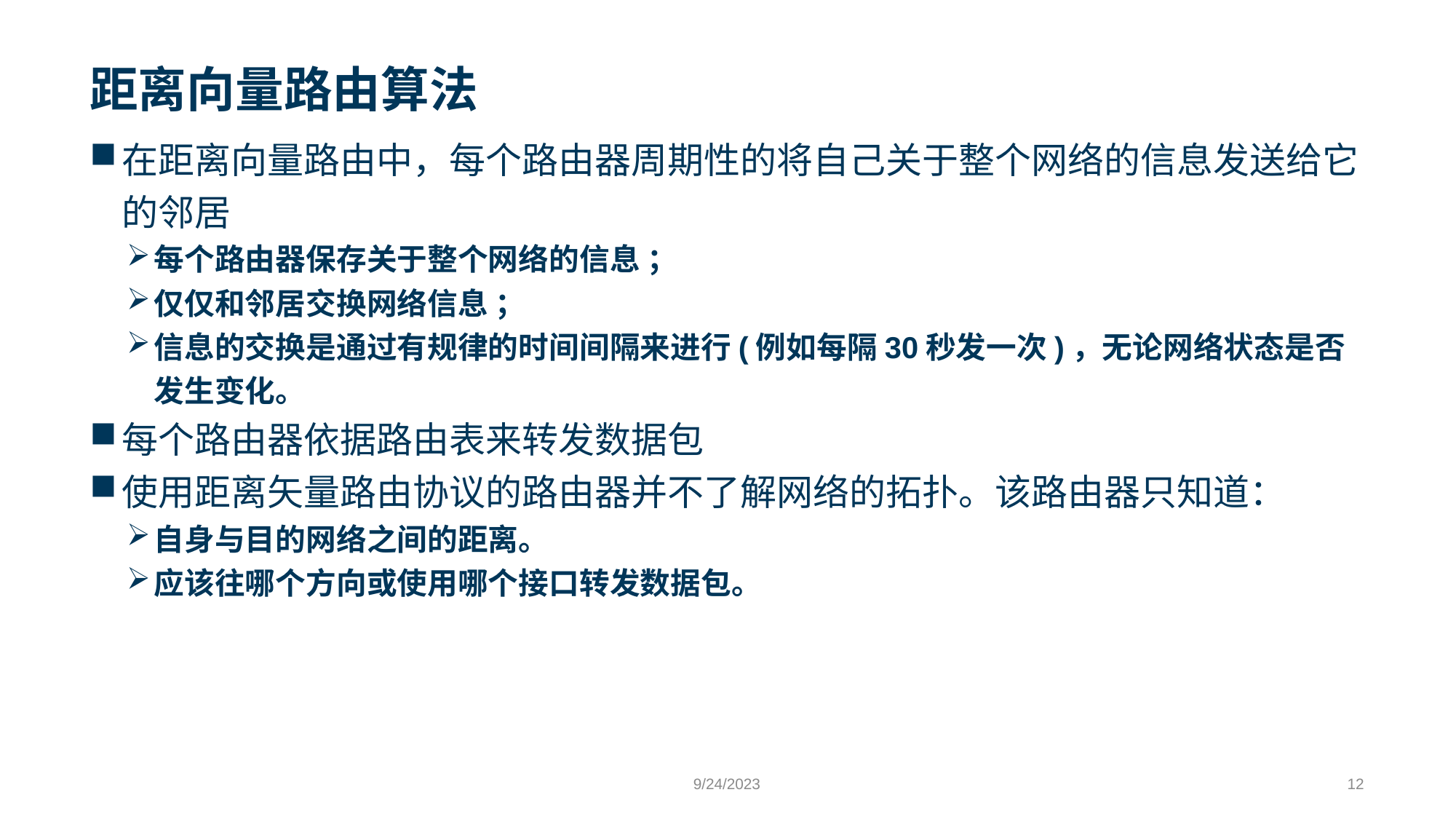

# 距离向量路由算法
在距离向量路由中，每个路由器周期性的将自己关于整个网络的信息发送给它的邻居
每个路由器保存关于整个网络的信息 ；
仅仅和邻居交换网络信息 ；
信息的交换是通过有规律的时间间隔来进行(例如每隔30秒发一次)，无论网络状态是否发生变化。
每个路由器依据路由表来转发数据包
使用距离矢量路由协议的路由器并不了解网络的拓扑。该路由器只知道：
自身与目的网络之间的距离。
应该往哪个方向或使用哪个接口转发数据包。

9/24/2023
12